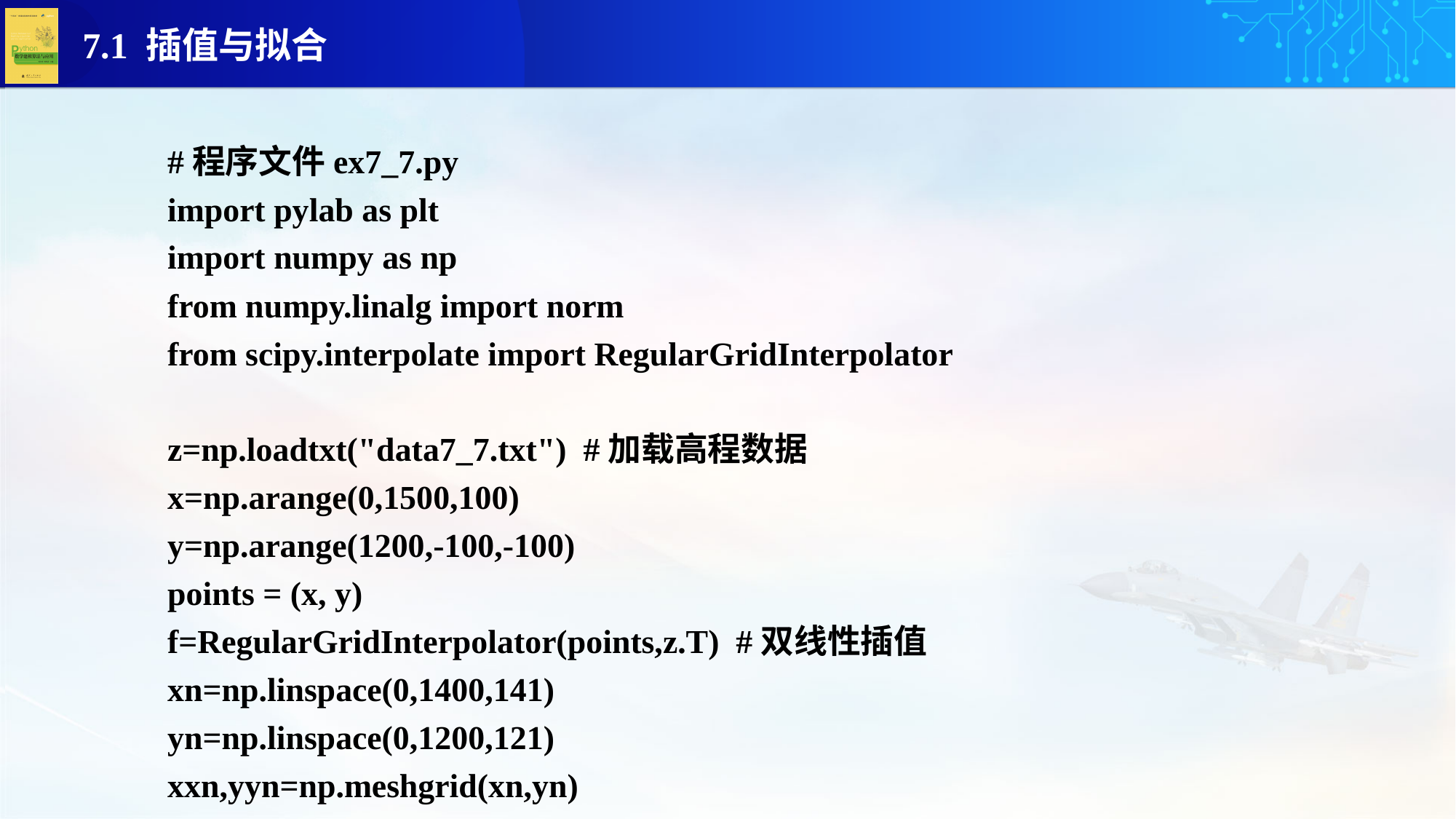

#程序文件ex7_7.py
import pylab as plt
import numpy as np
from numpy.linalg import norm
from scipy.interpolate import RegularGridInterpolator

z=np.loadtxt("data7_7.txt")  #加载高程数据
x=np.arange(0,1500,100)
y=np.arange(1200,-100,-100)
points = (x, y)
f=RegularGridInterpolator(points,z.T)  #双线性插值
xn=np.linspace(0,1400,141)
yn=np.linspace(0,1200,121)
xxn,yyn=np.meshgrid(xn,yn)